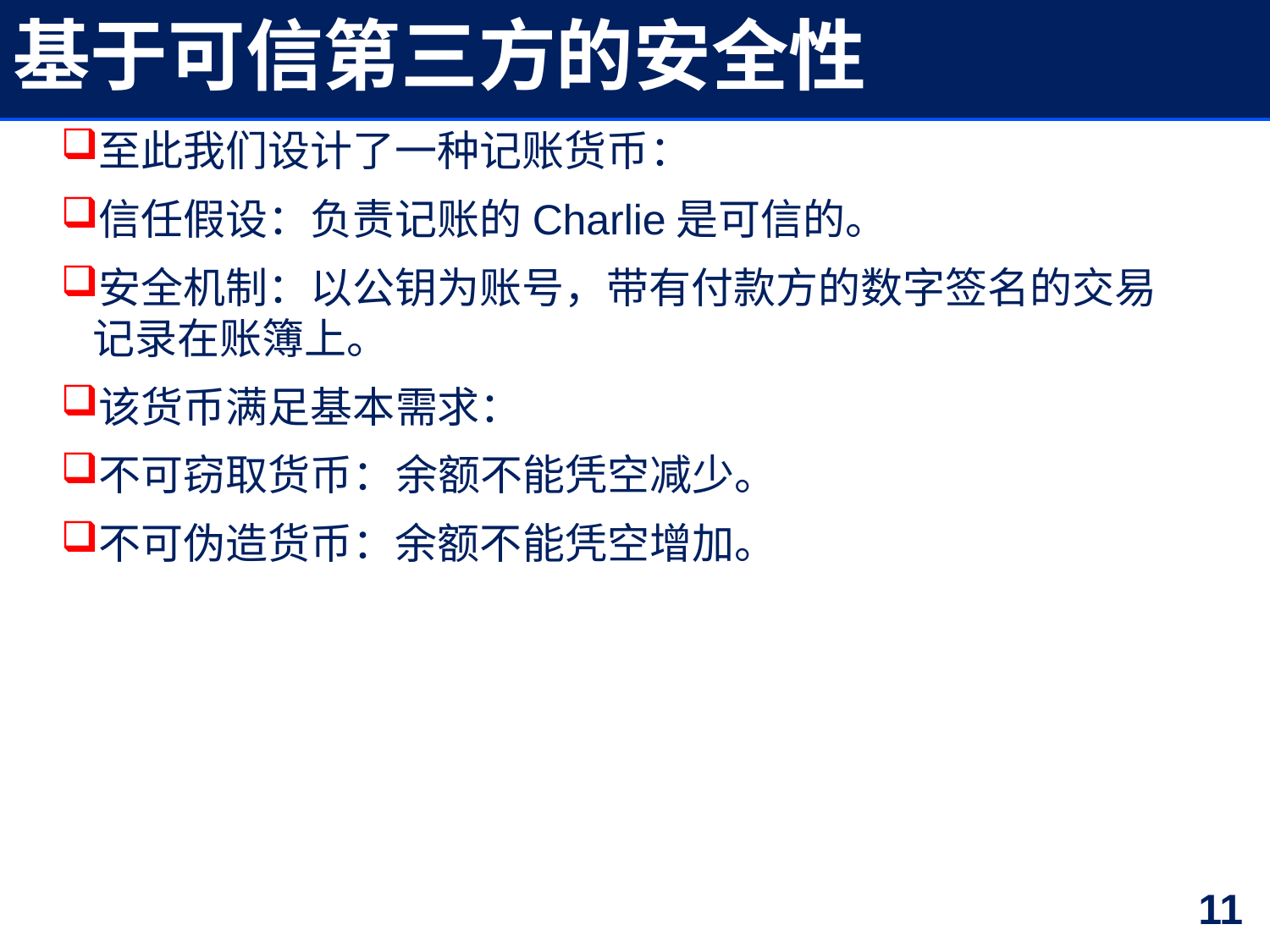

# 基于可信第三方的安全性
至此我们设计了一种记账货币：
信任假设：负责记账的Charlie是可信的。
安全机制：以公钥为账号，带有付款方的数字签名的交易记录在账簿上。
该货币满足基本需求：
不可窃取货币：余额不能凭空减少。
不可伪造货币：余额不能凭空增加。

11